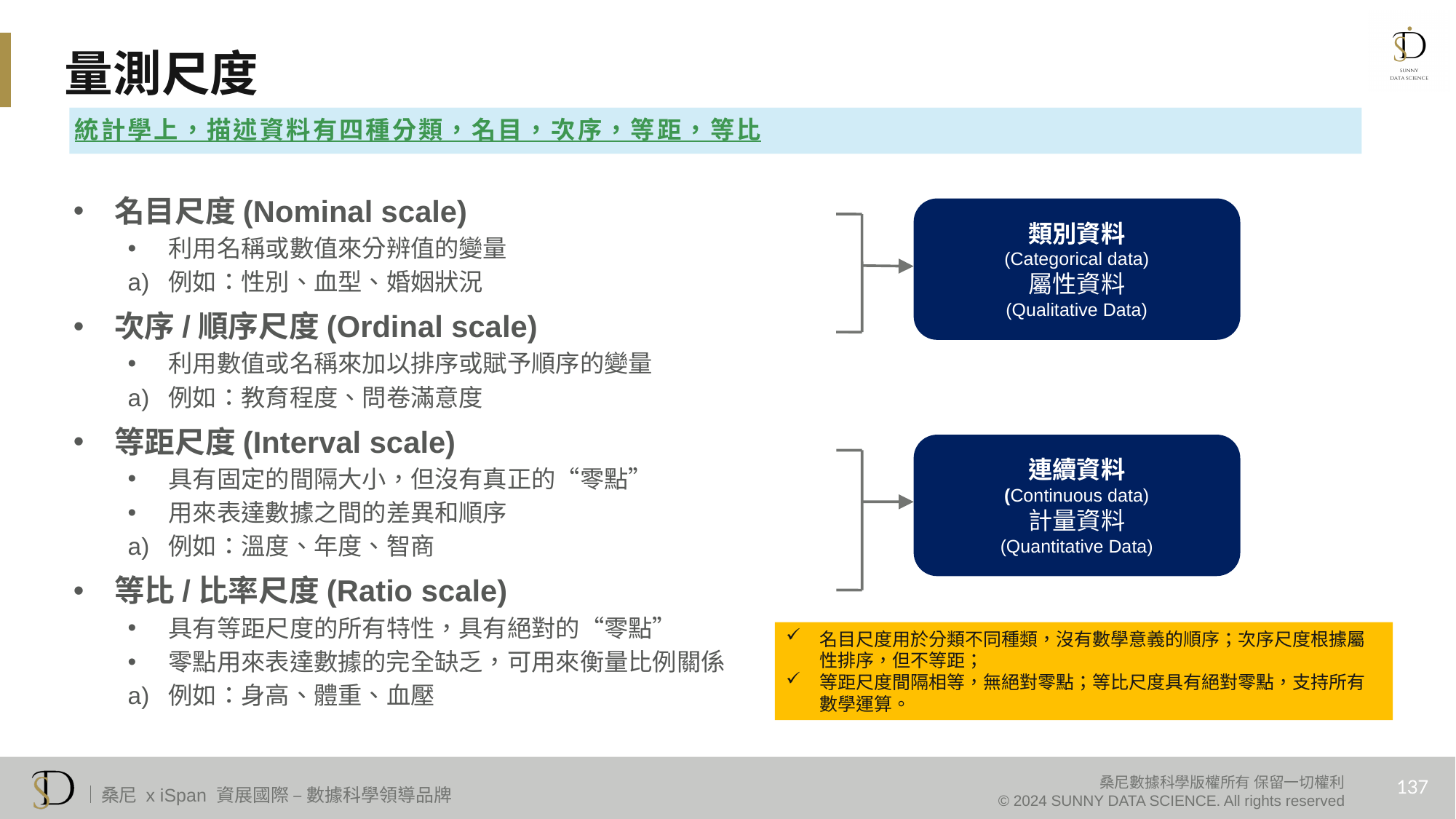

# 量測尺度
統計學上，描述資料有四種分類，名目，次序，等距，等比
名目尺度(Nominal scale)
利用名稱或數值來分辨值的變量
例如：性別、血型、婚姻狀況
次序/順序尺度(Ordinal scale)
利用數值或名稱來加以排序或賦予順序的變量
例如：教育程度、問卷滿意度
等距尺度(Interval scale)
具有固定的間隔大小，但沒有真正的“零點”
用來表達數據之間的差異和順序
例如：溫度、年度、智商
等比/比率尺度(Ratio scale)
具有等距尺度的所有特性，具有絕對的“零點”
零點用來表達數據的完全缺乏，可用來衡量比例關係
例如：身高、體重、血壓
類別資料
(Categorical data)
屬性資料
(Qualitative Data)

連續資料
(Continuous data)
計量資料
(Quantitative Data)

名目尺度用於分類不同種類，沒有數學意義的順序；次序尺度根據屬性排序，但不等距；
等距尺度間隔相等，無絕對零點；等比尺度具有絕對零點，支持所有數學運算。